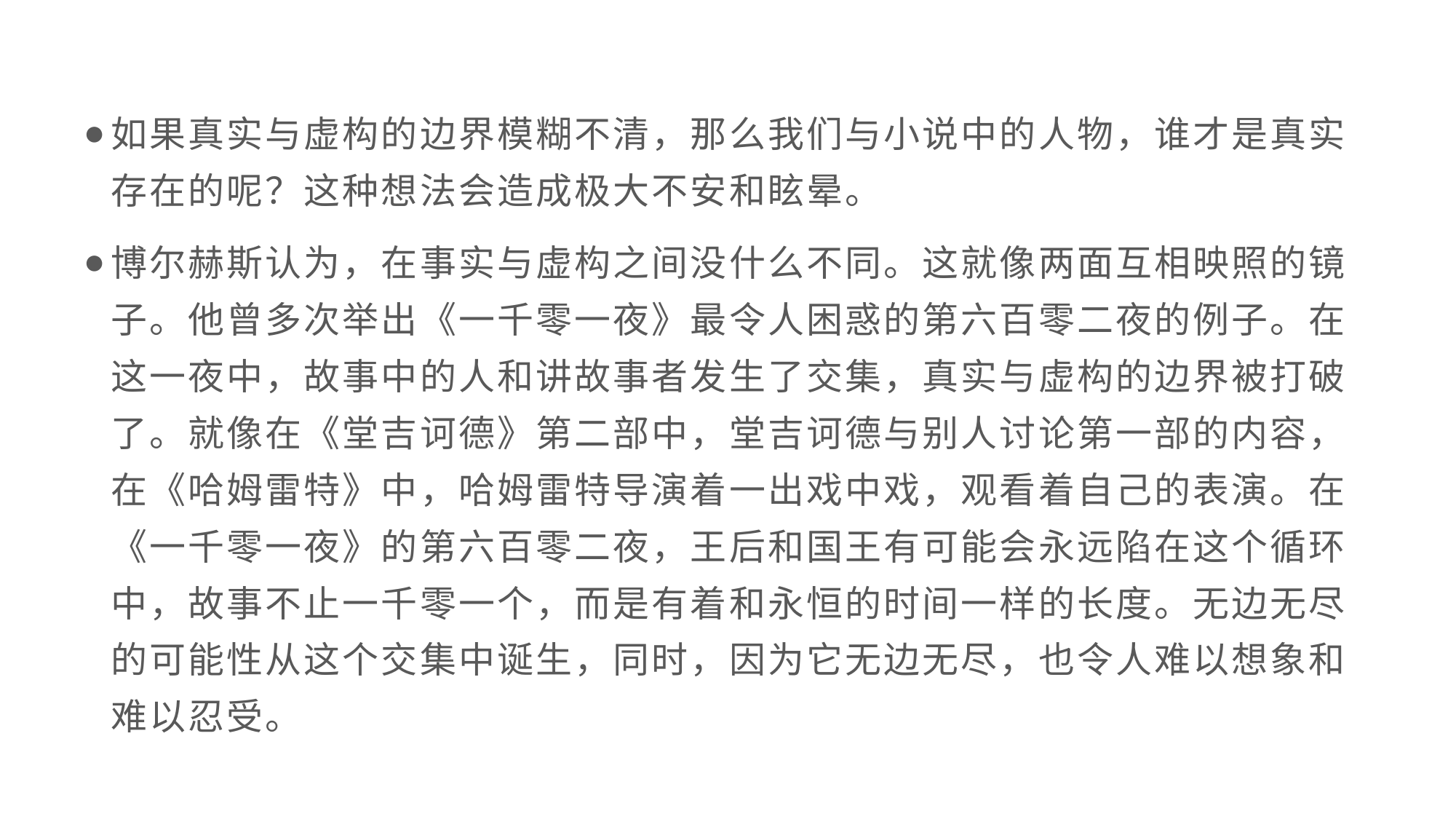

如果真实与虚构的边界模糊不清，那么我们与小说中的人物，谁才是真实存在的呢？这种想法会造成极大不安和眩晕。
博尔赫斯认为，在事实与虚构之间没什么不同。这就像两面互相映照的镜子。他曾多次举出《一千零一夜》最令人困惑的第六百零二夜的例子。在这一夜中，故事中的人和讲故事者发生了交集，真实与虚构的边界被打破了。就像在《堂吉诃德》第二部中，堂吉诃德与别人讨论第一部的内容，在《哈姆雷特》中，哈姆雷特导演着一出戏中戏，观看着自己的表演。在《一千零一夜》的第六百零二夜，王后和国王有可能会永远陷在这个循环中，故事不止一千零一个，而是有着和永恒的时间一样的长度。无边无尽的可能性从这个交集中诞生，同时，因为它无边无尽，也令人难以想象和难以忍受。